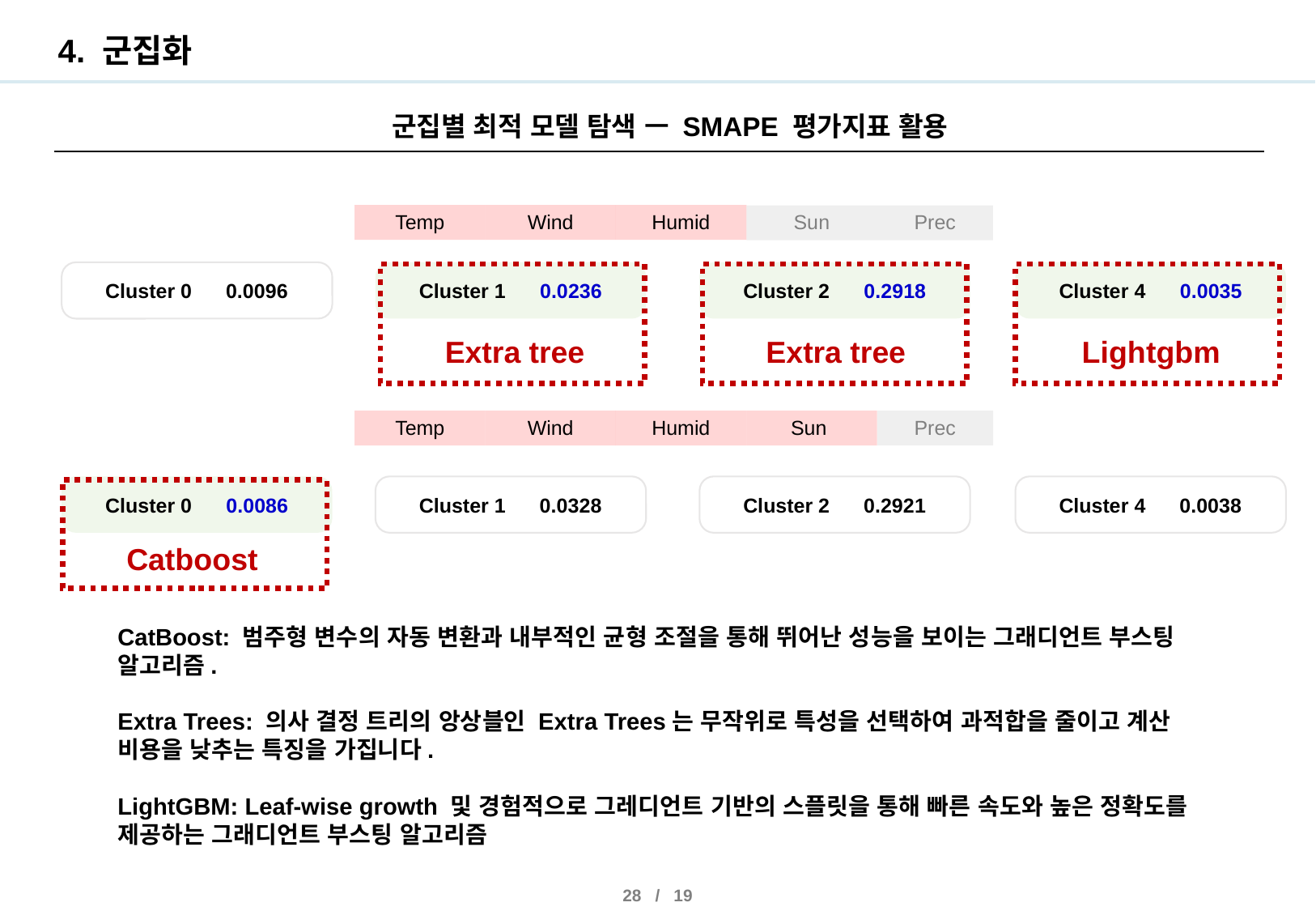

# 4. 군집화
군집별 최적 모델 탐색 ㅡ SMAPE 평가지표 활용
| Temp | Wind | Humid |
| --- | --- | --- |
| Sun | Prec |
| --- | --- |
Cluster 0      0.0096
Cluster 1      0.0236
Cluster 2      0.2918
Cluster 4      0.0035

Extra tree
Extra tree
Lightgbm
| Temp | Wind | Humid | Sun |
| --- | --- | --- | --- |
| Prec |
| --- |
Cluster 0      0.0086
Cluster 1      0.0328
Cluster 2      0.2921
Cluster 4      0.0038

Catboost
CatBoost: 범주형 변수의 자동 변환과 내부적인 균형 조절을 통해 뛰어난 성능을 보이는 그래디언트 부스팅 알고리즘.
Extra Trees: 의사 결정 트리의 앙상블인 Extra Trees는 무작위로 특성을 선택하여 과적합을 줄이고 계산 비용을 낮추는 특징을 가집니다.
LightGBM: Leaf-wise growth 및 경험적으로 그레디언트 기반의 스플릿을 통해 빠른 속도와 높은 정확도를 제공하는 그래디언트 부스팅 알고리즘